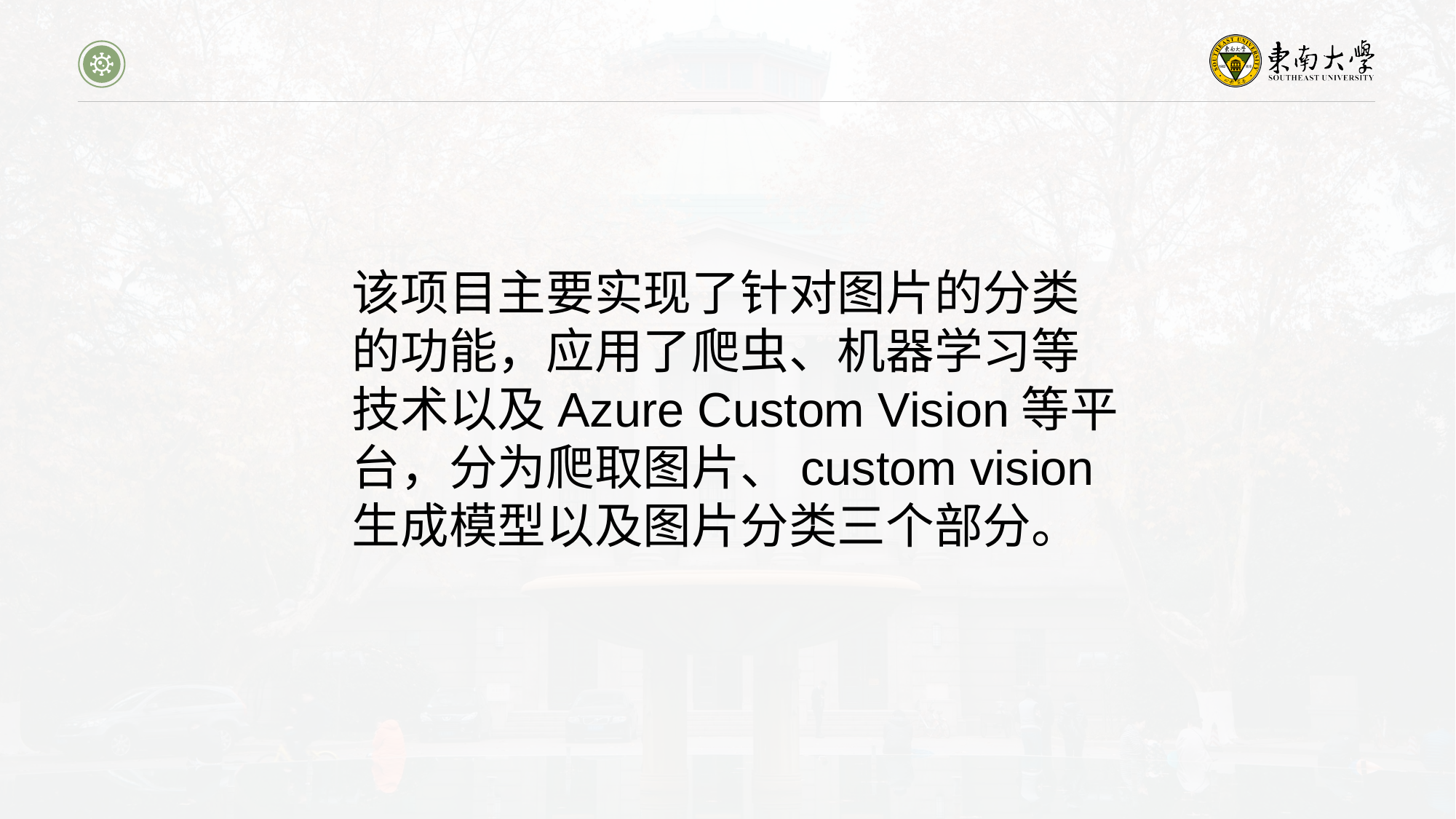

该项目主要实现了针对图片的分类的功能，应用了爬虫、机器学习等技术以及Azure Custom Vision等平台，分为爬取图片、custom vision生成模型以及图片分类三个部分。